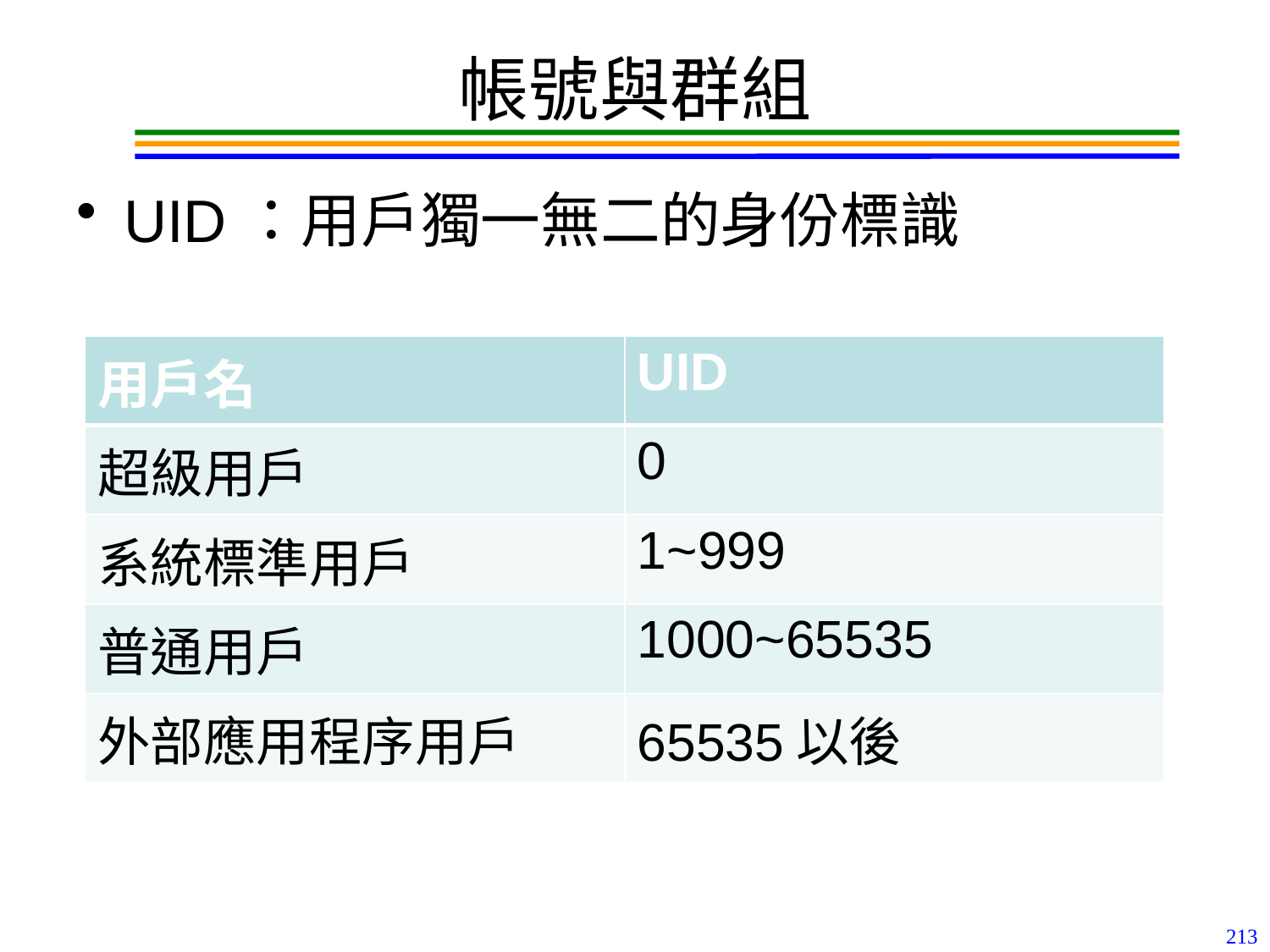

# 帳號與群組
UID：用戶獨一無二的身份標識
| 用戶名 | UID |
| --- | --- |
| 超級用戶 | 0 |
| 系統標準用戶 | 1~999 |
| 普通用戶 | 1000~65535 |
| 外部應用程序用戶 | 65535以後 |
213